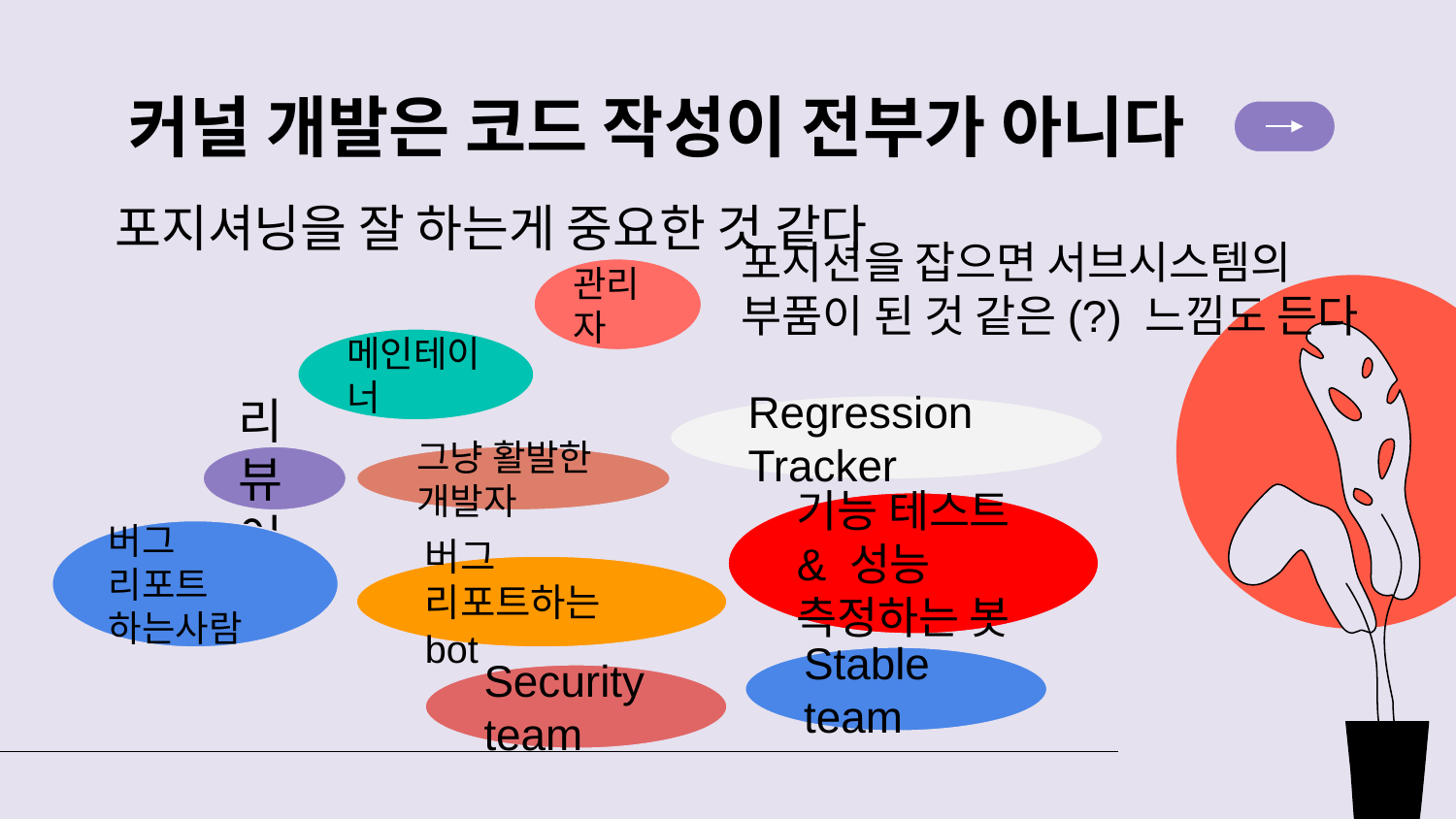

# 커널 개발은 코드 작성이 전부가 아니다
포지셔닝을 잘 하는게 중요한 것 같다
포지션을 잡으면 서브시스템의
부품이 된 것 같은(?) 느낌도 든다

관리자
메인테이너
Regression Tracker
리뷰어
그냥 활발한 개발자
기능 테스트 & 성능 측정하는 봇
버그 리포트 하는사람
버그 리포트하는  bot
Stable team
Security team